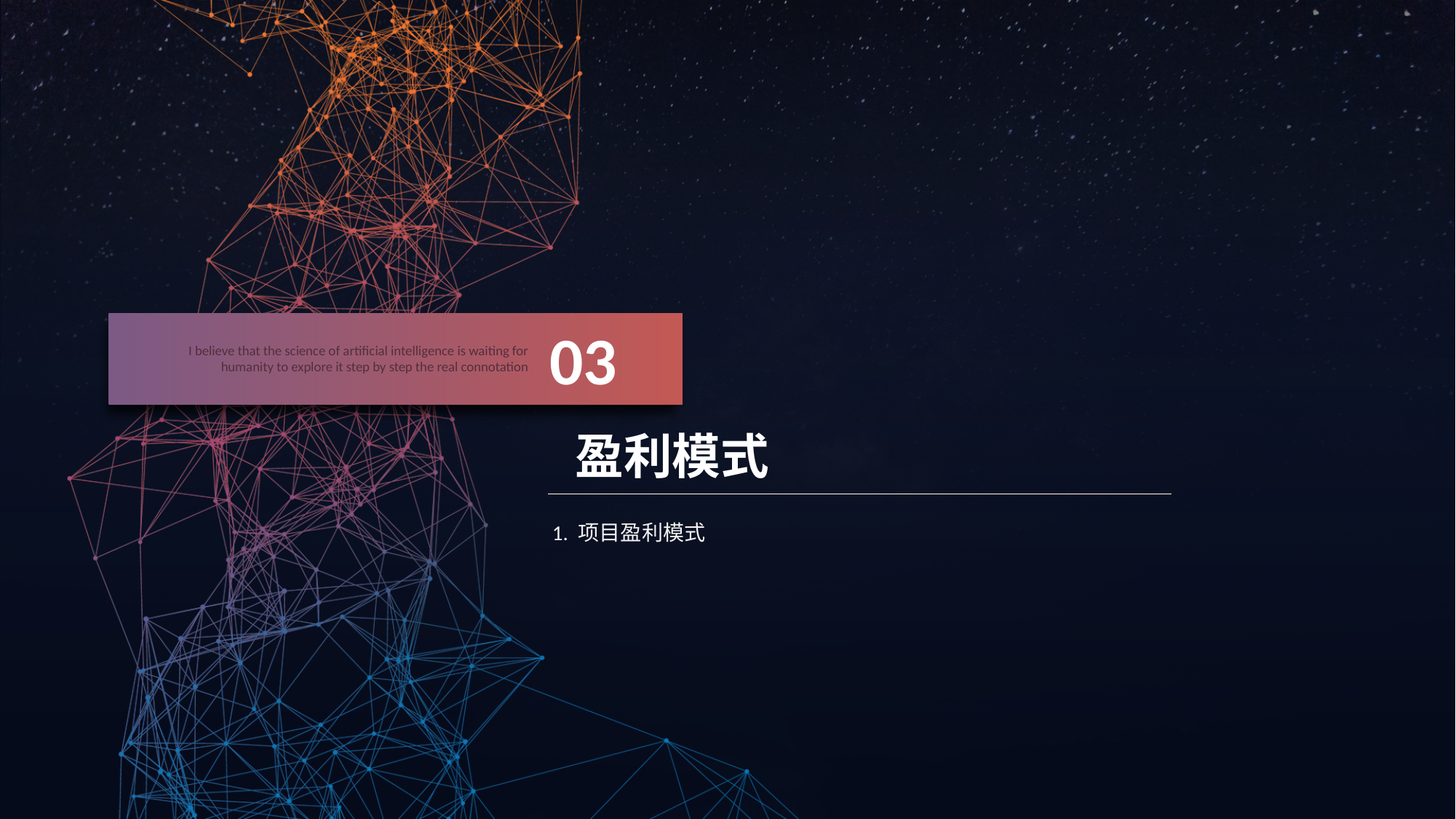

03

I believe that the science of artificial intelligence is waiting for humanity to explore it step by step the real connotation
 盈利模式
1. 项目盈利模式